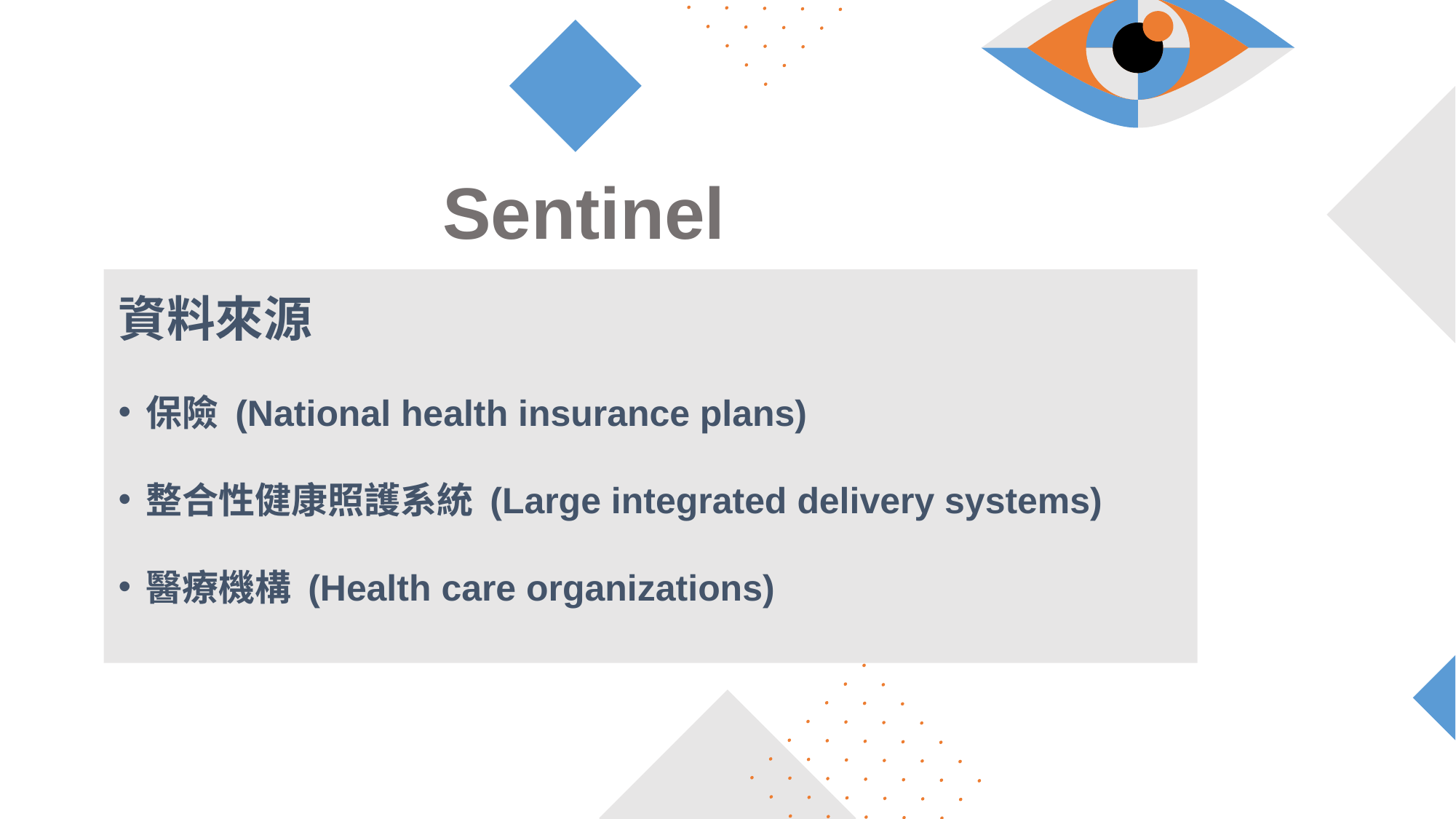

# Sentinel
資料來源
保險 (National health insurance plans)
整合性健康照護系統 (Large integrated delivery systems)
醫療機構 (Health care organizations)